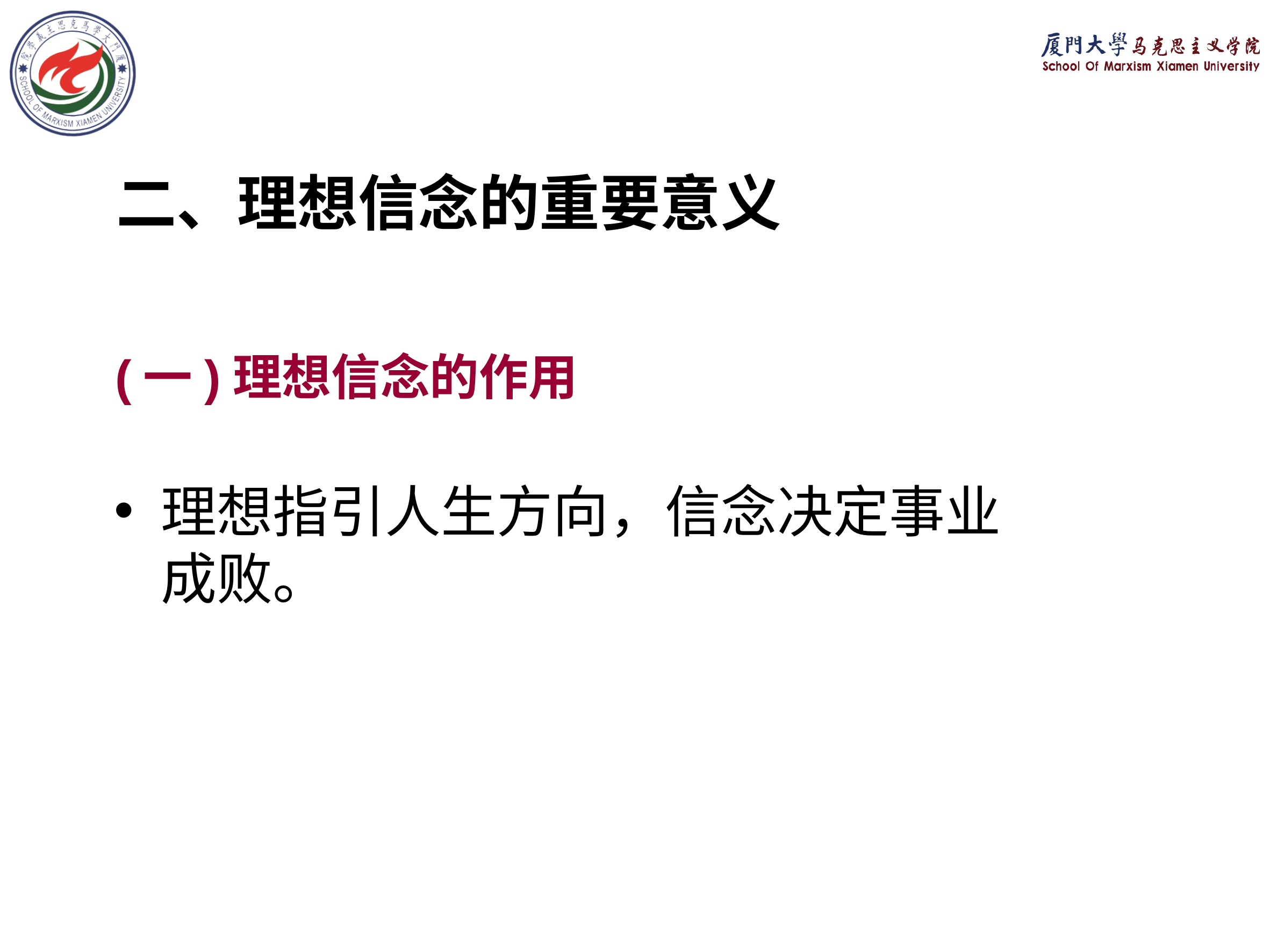

二、理想信念的重要意义

 (一)理想信念的作用
理想指引人生方向，信念决定事业成败。